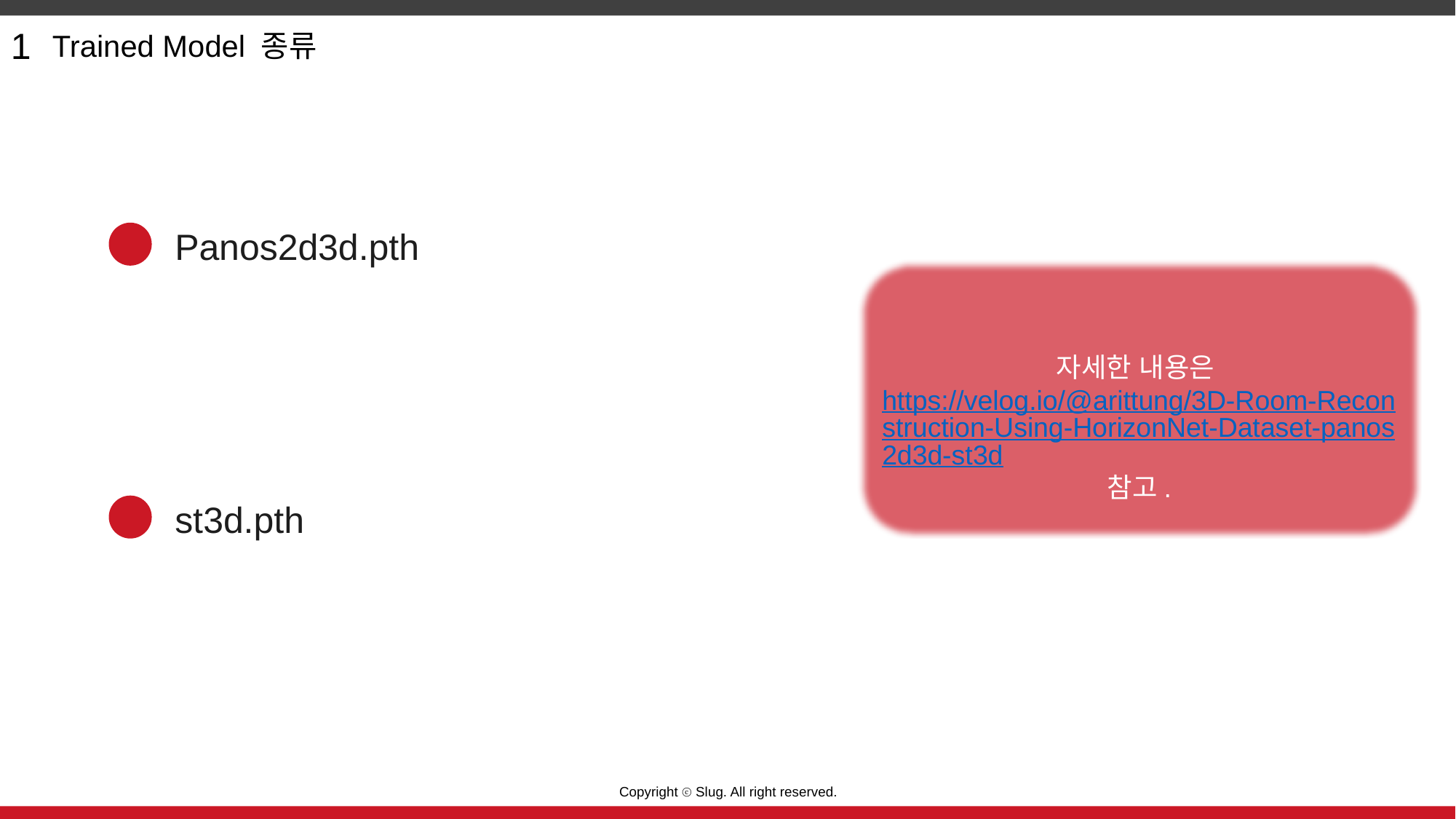

1
Trained Model 종류
Panos2d3d.pth

자세한 내용은
https://velog.io/@arittung/3D-Room-Reconstruction-Using-HorizonNet-Dataset-panos2d3d-st3d
참고.
st3d.pth